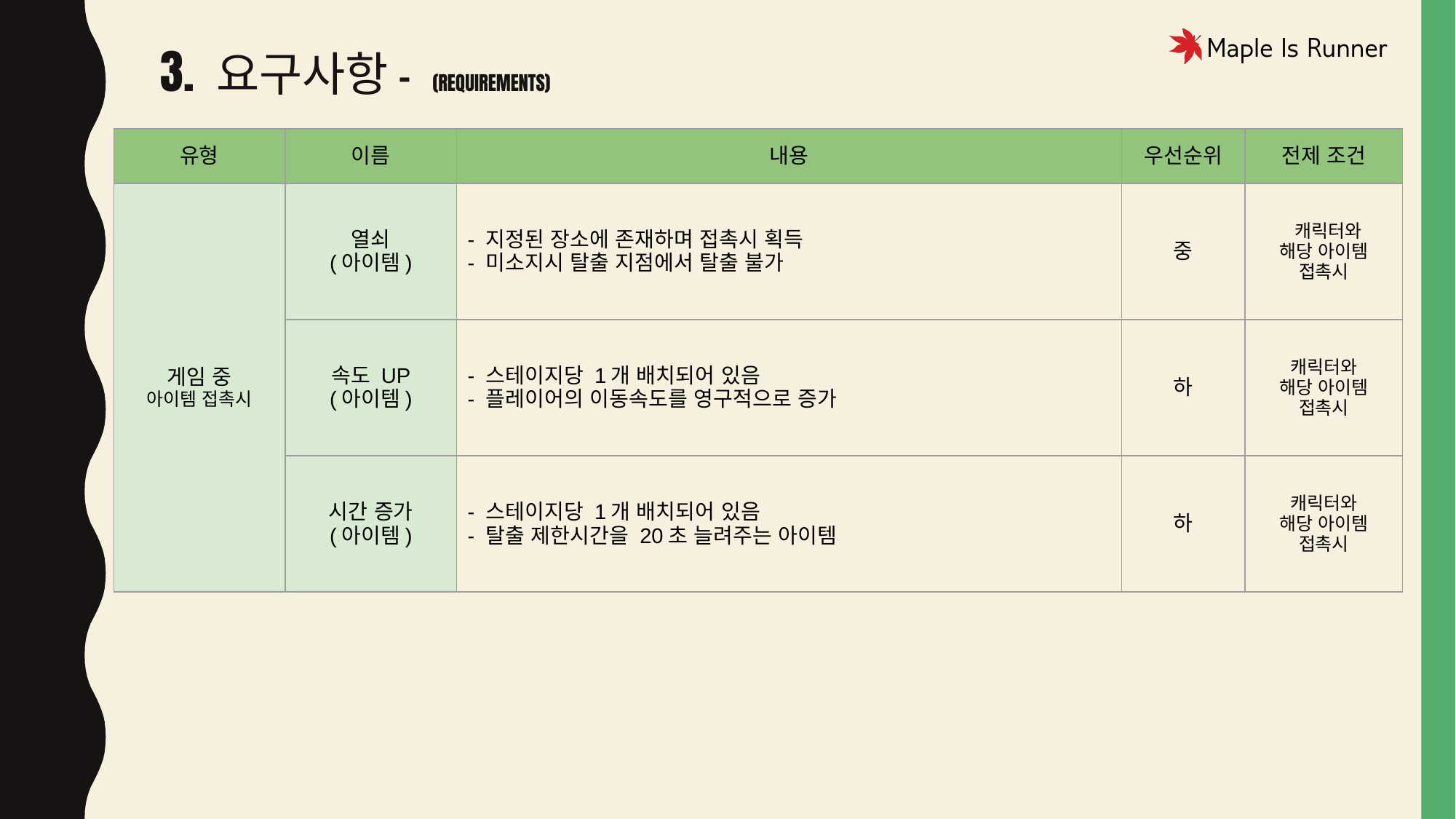

# 3. 요구사항 – (REQUIREMENTS)
| 유형 | 이름 | 내용 | 우선순위 | 전제 조건 |
| --- | --- | --- | --- | --- |
| 게임 중 아이템 접촉시 | 열쇠 (아이템) | - 지정된 장소에 존재하며 접촉시 획득 - 미소지시 탈출 지점에서 탈출 불가 | 중 | 캐릭터와 해당 아이템 접촉시 |
|  | 속도 UP (아이템) | - 스테이지당 1개 배치되어 있음 - 플레이어의 이동속도를 영구적으로 증가 | 하 | 캐릭터와 해당 아이템 접촉시 |
|  | 시간 증가 (아이템) | - 스테이지당 1개 배치되어 있음 - 탈출 제한시간을 20초 늘려주는 아이템 | 하 | 캐릭터와 해당 아이템 접촉시 |